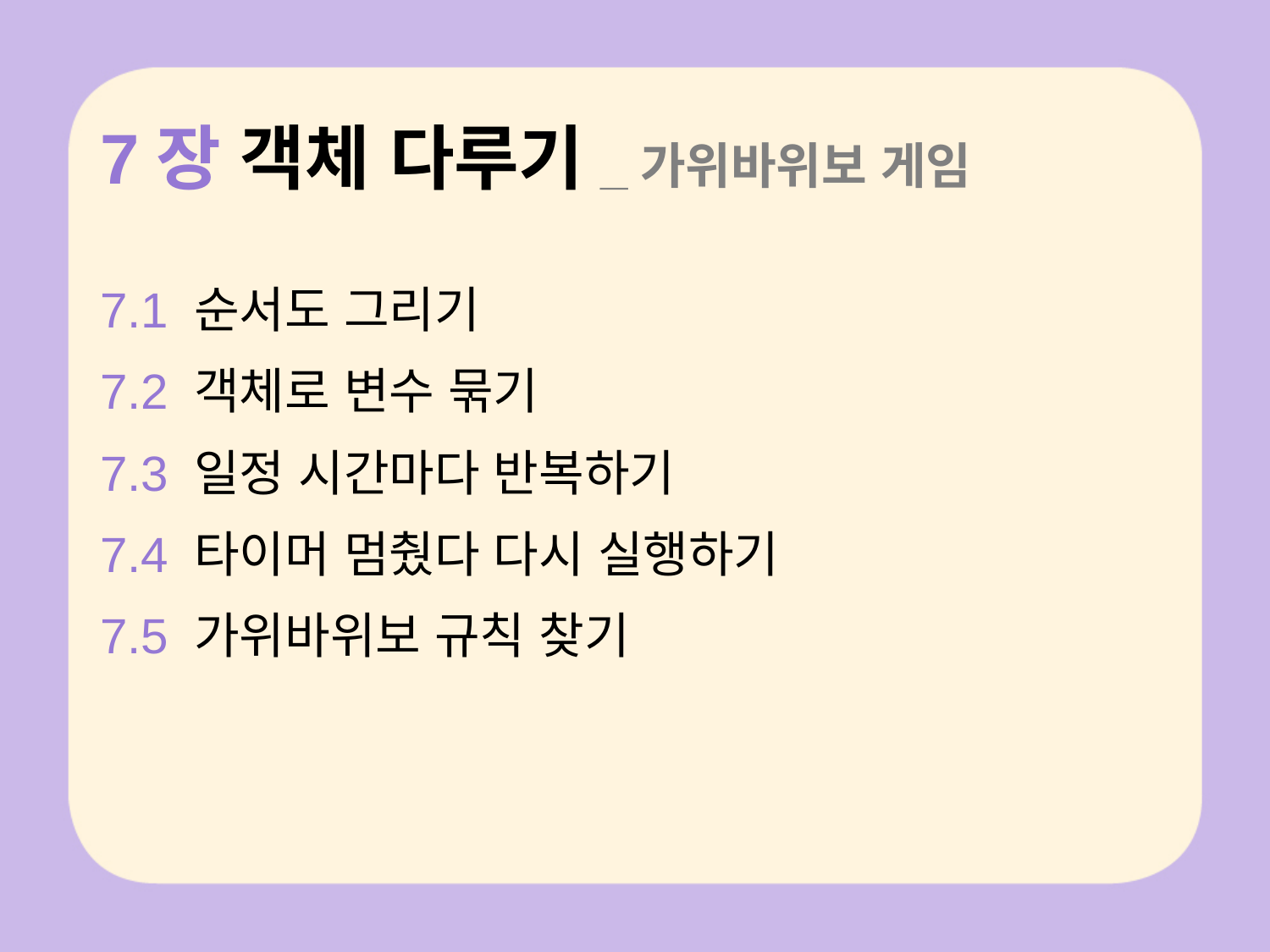

# 7장 객체 다루기_가위바위보 게임
7.1 순서도 그리기
7.2 객체로 변수 묶기
7.3 일정 시간마다 반복하기
7.4 타이머 멈췄다 다시 실행하기
7.5 가위바위보 규칙 찾기